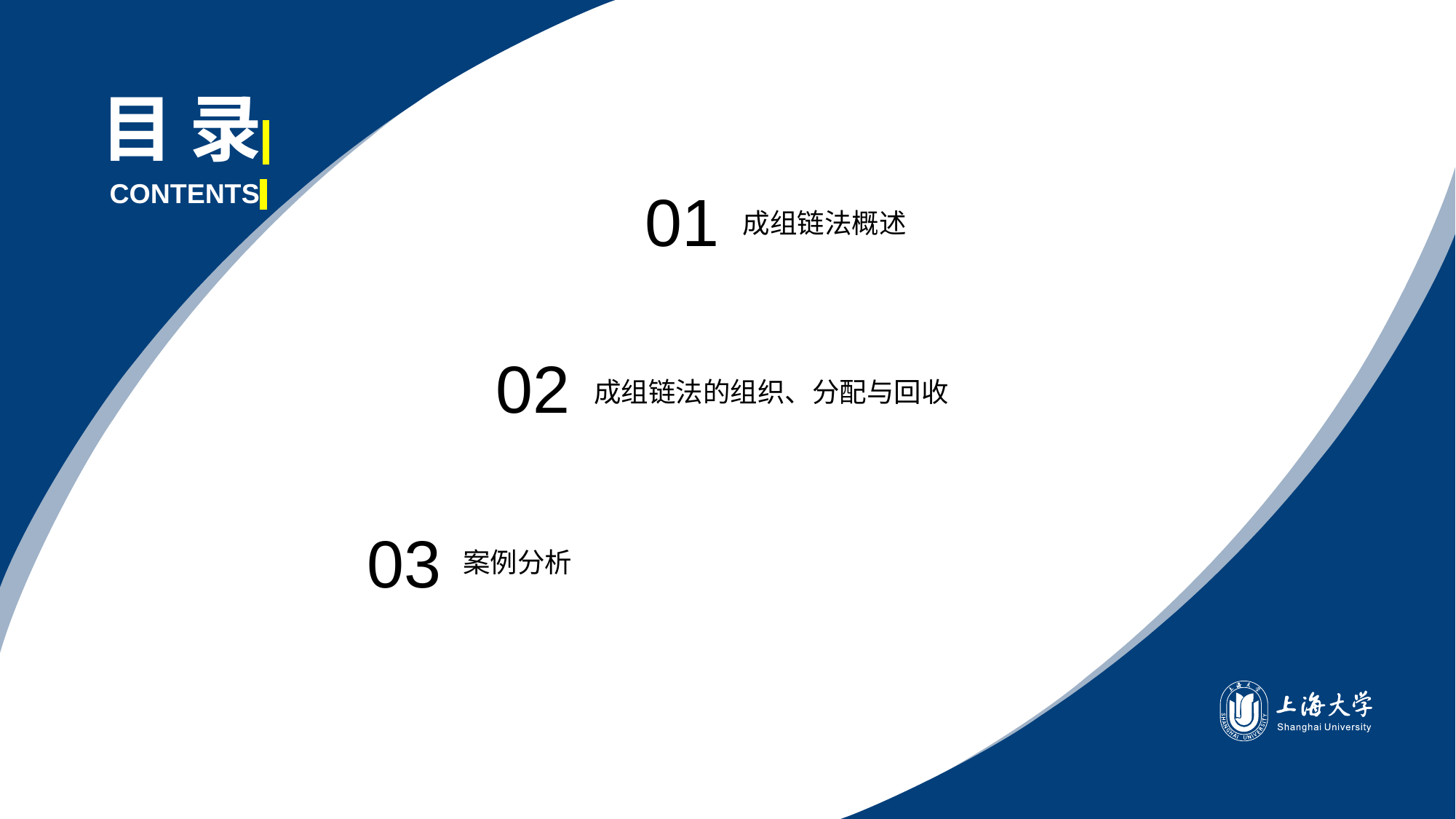

目 录
CONTENTS
01

成组链法概述
02
成组链法的组织、分配与回收
03
案例分析